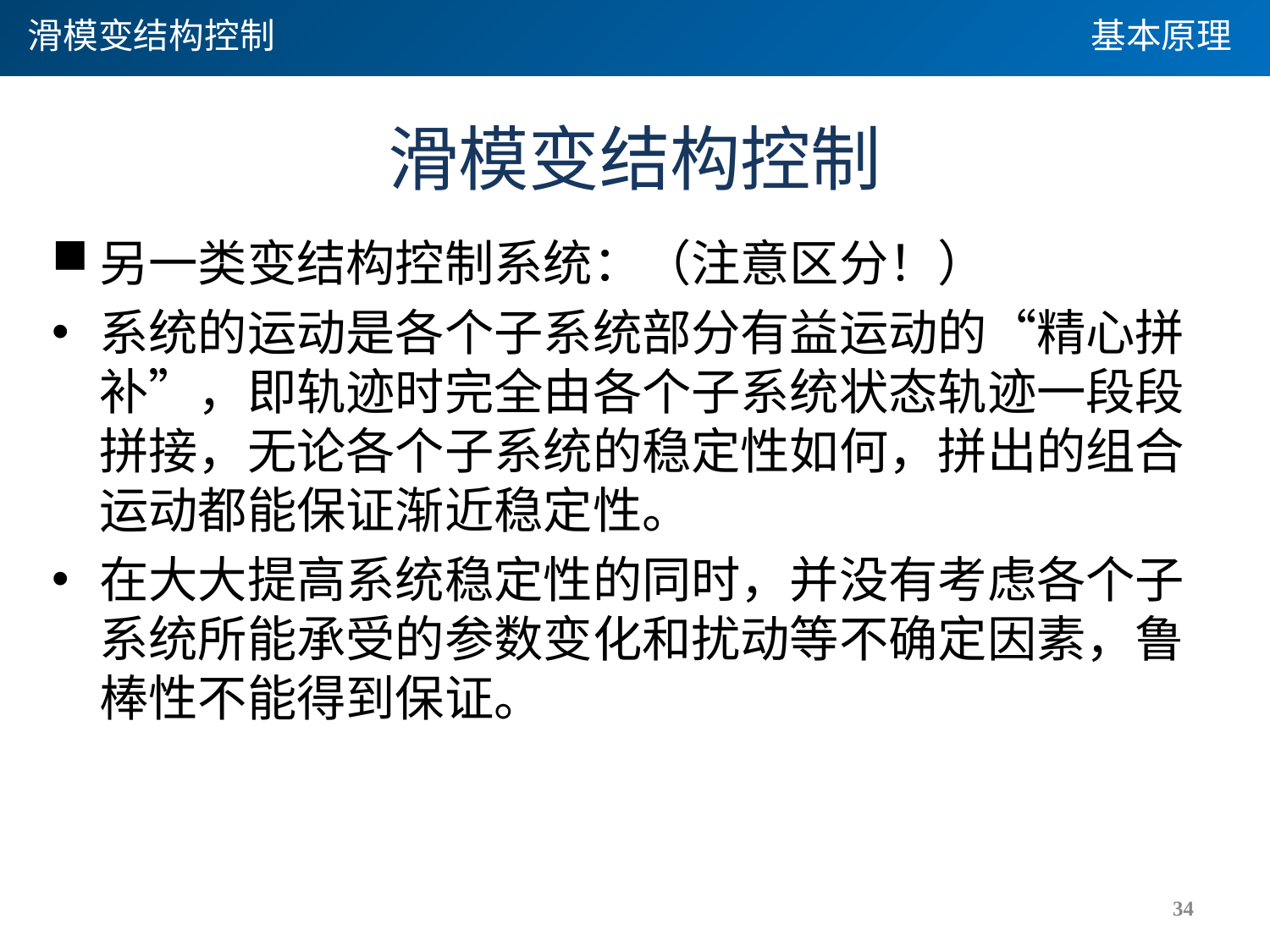

滑模变结构控制
基本原理
# 滑模变结构控制
另一类变结构控制系统：（注意区分！）
系统的运动是各个子系统部分有益运动的“精心拼补”，即轨迹时完全由各个子系统状态轨迹一段段拼接，无论各个子系统的稳定性如何，拼出的组合运动都能保证渐近稳定性。
在大大提高系统稳定性的同时，并没有考虑各个子系统所能承受的参数变化和扰动等不确定因素，鲁棒性不能得到保证。
34